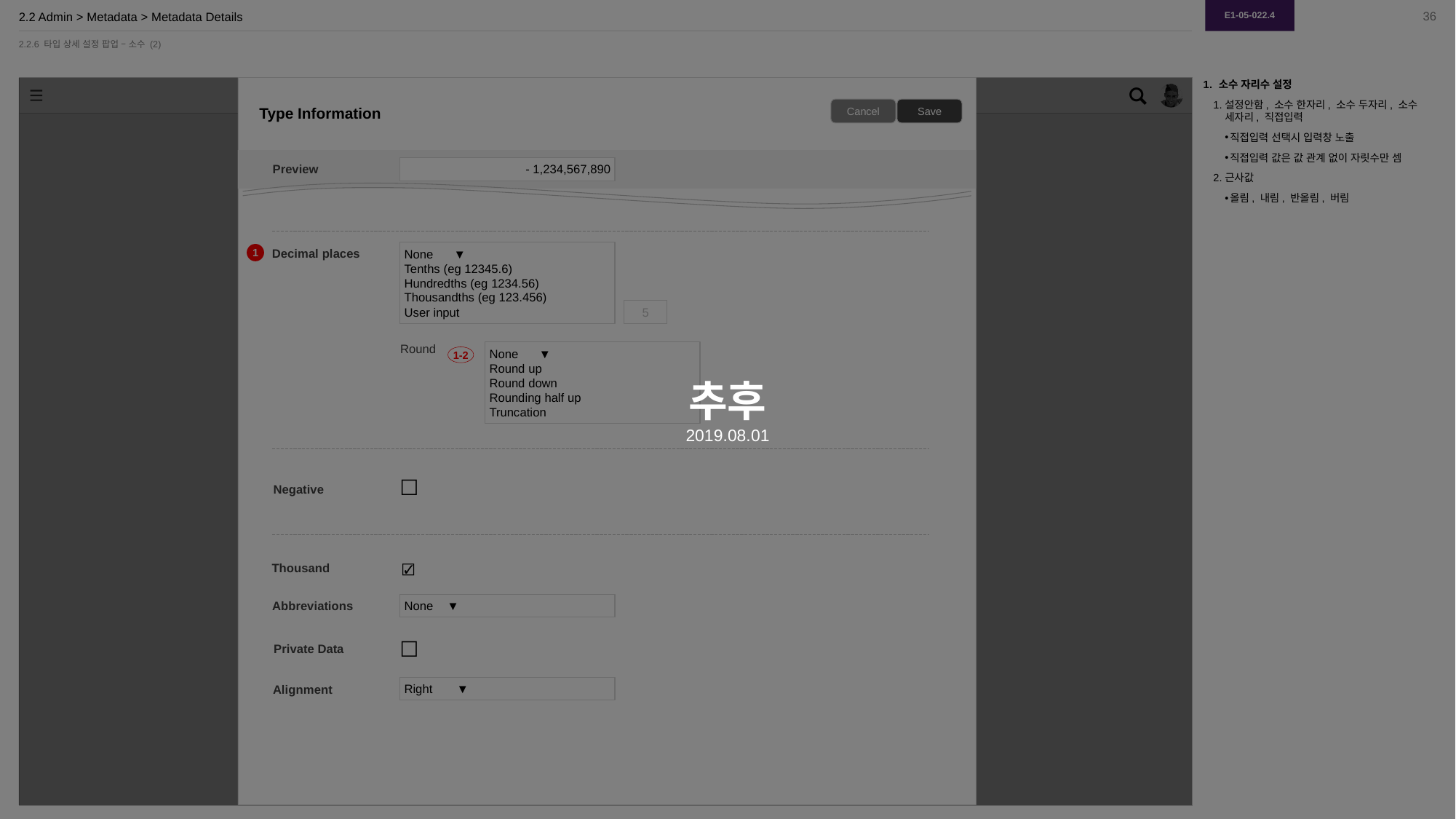

추후
2019.08.01
E1-05-022.4
36
# 2.2 Admin > Metadata > Metadata Details
2.2.6 타입 상세 설정 팝업 – 소수 (2)
Type Information
 소수 자리수 설정
설정안함, 소수 한자리, 소수 두자리, 소수 세자리, 직접입력
직접입력 선택시 입력창 노출
직접입력 값은 값 관계 없이 자릿수만 셈
근사값
올림, 내림, 반올림, 버림

Cancel
Save

 - 1,234,567,890
Preview

None      ▼
Tenths (eg 12345.6)
Hundredths (eg 1234.56)
Thousandths (eg 123.456)
User input
1
Decimal places
5
Round
None      ▼
Round up
Round down
Rounding half up
Truncation
1-2
☐
Negative
Thousand
☑
None    ▼
Abbreviations
☐
Private Data
Right       ▼
Alignment